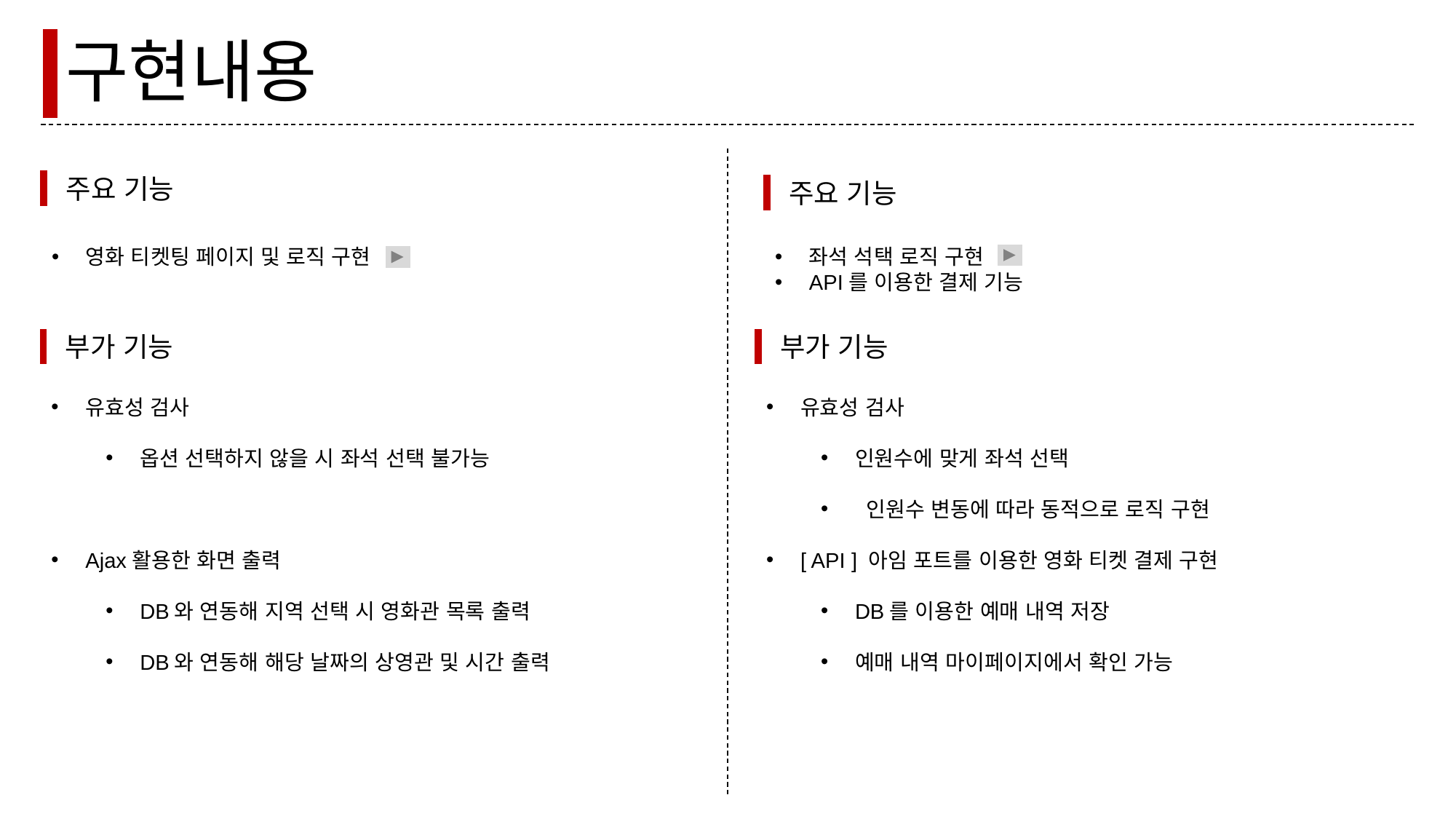

구현내용

주요 기능
주요 기능

좌석 석택 로직 구현
API를 이용한 결제 기능
영화 티켓팅 페이지 및 로직 구현

부가 기능
부가 기능

유효성 검사

옵션 선택하지 않을 시 좌석 선택 불가능

Ajax활용한 화면 출력

DB와 연동해 지역 선택 시 영화관 목록 출력

DB와 연동해 해당 날짜의 상영관 및 시간 출력

유효성 검사

인원수에 맞게 좌석 선택

 인원수 변동에 따라 동적으로 로직 구현

[ API ] 아임 포트를 이용한 영화 티켓 결제 구현

DB를 이용한 예매 내역 저장

예매 내역 마이페이지에서 확인 가능